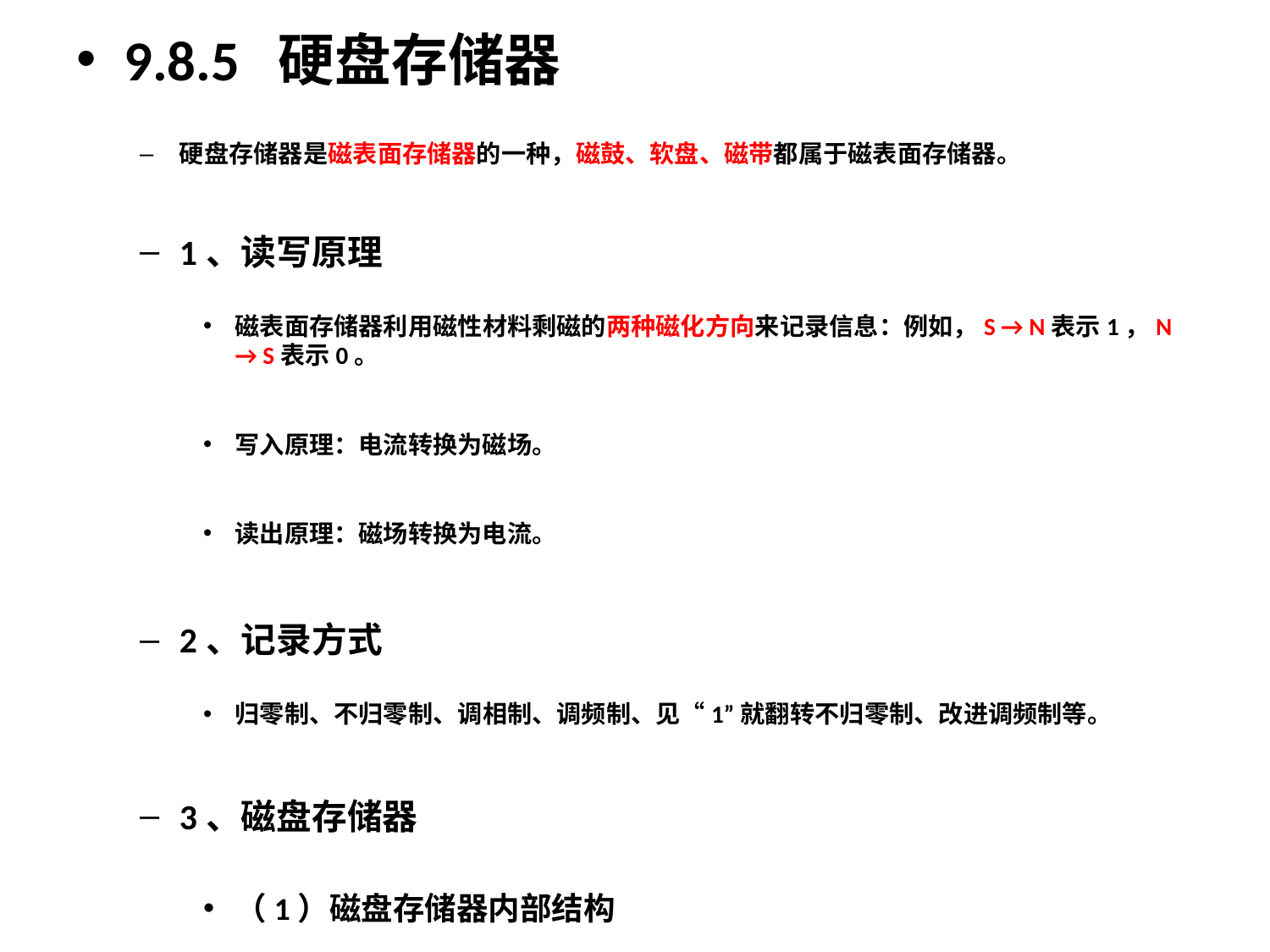

9.8.5  硬盘存储器

硬盘存储器是磁表面存储器的一种，磁鼓、软盘、磁带都属于磁表面存储器。

1、读写原理

磁表面存储器利用磁性材料剩磁的两种磁化方向来记录信息：例如，S → N表示1，N → S表示0。

写入原理：电流转换为磁场。

读出原理：磁场转换为电流。

2、记录方式

归零制、不归零制、调相制、调频制、见“1”就翻转不归零制、改进调频制等。

3、磁盘存储器

（1）磁盘存储器内部结构

包括磁记录介质、磁盘控制器（软盘称为FDC，硬盘称为HDC）、磁盘驱动器（软盘称为FDD，硬盘称为HDD）。